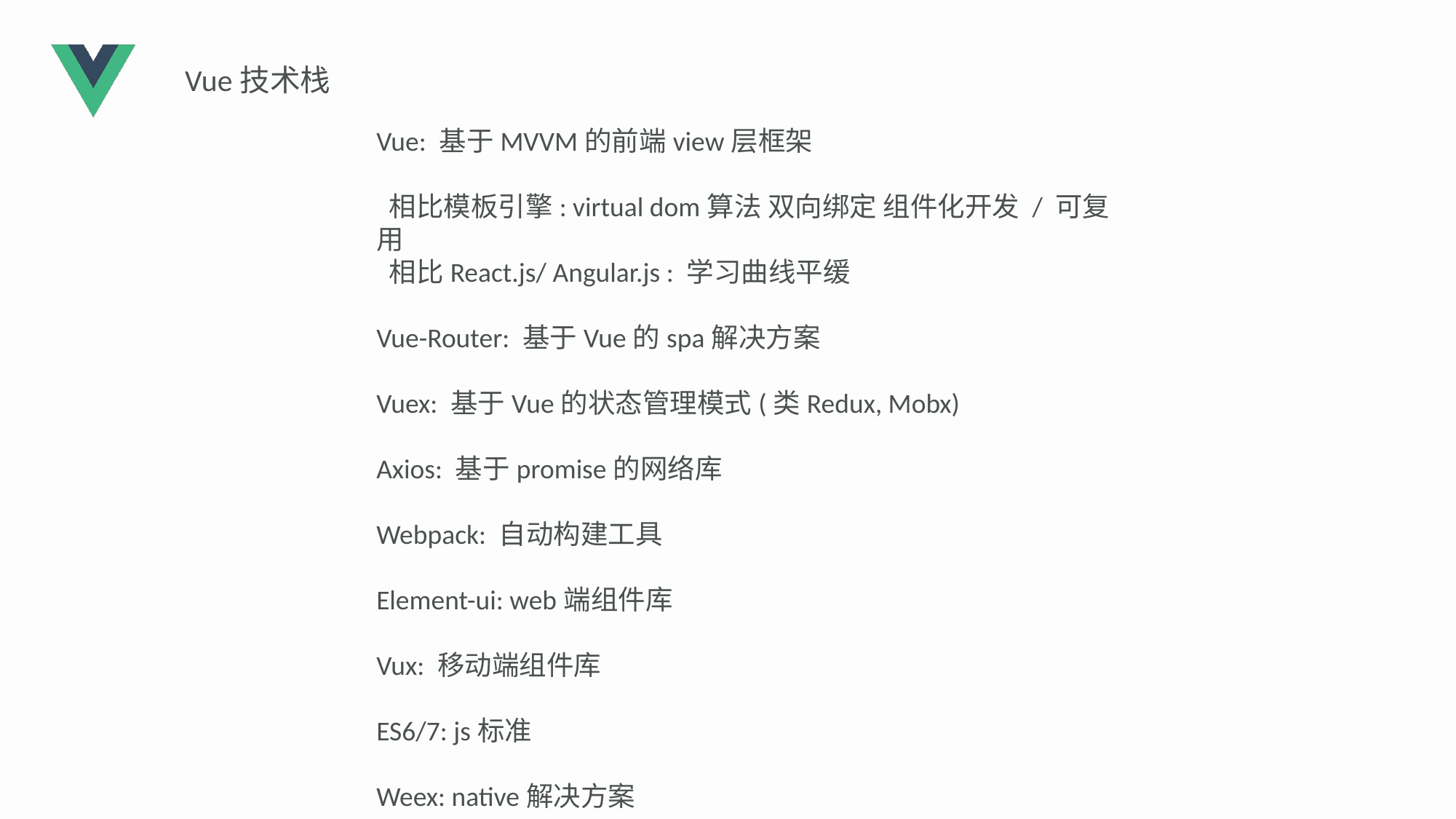

Vue技术栈
Vue: 基于MVVM的前端view层框架

 相比模板引擎: virtual dom算法 双向绑定 组件化开发 / 可复用
 相比React.js/ Angular.js : 学习曲线平缓

Vue-Router: 基于Vue的spa解决方案

Vuex: 基于Vue的状态管理模式(类Redux, Mobx)

Axios: 基于promise的网络库

Webpack: 自动构建工具

Element-ui: web端组件库

Vux: 移动端组件库

ES6/7: js标准

Weex: native解决方案